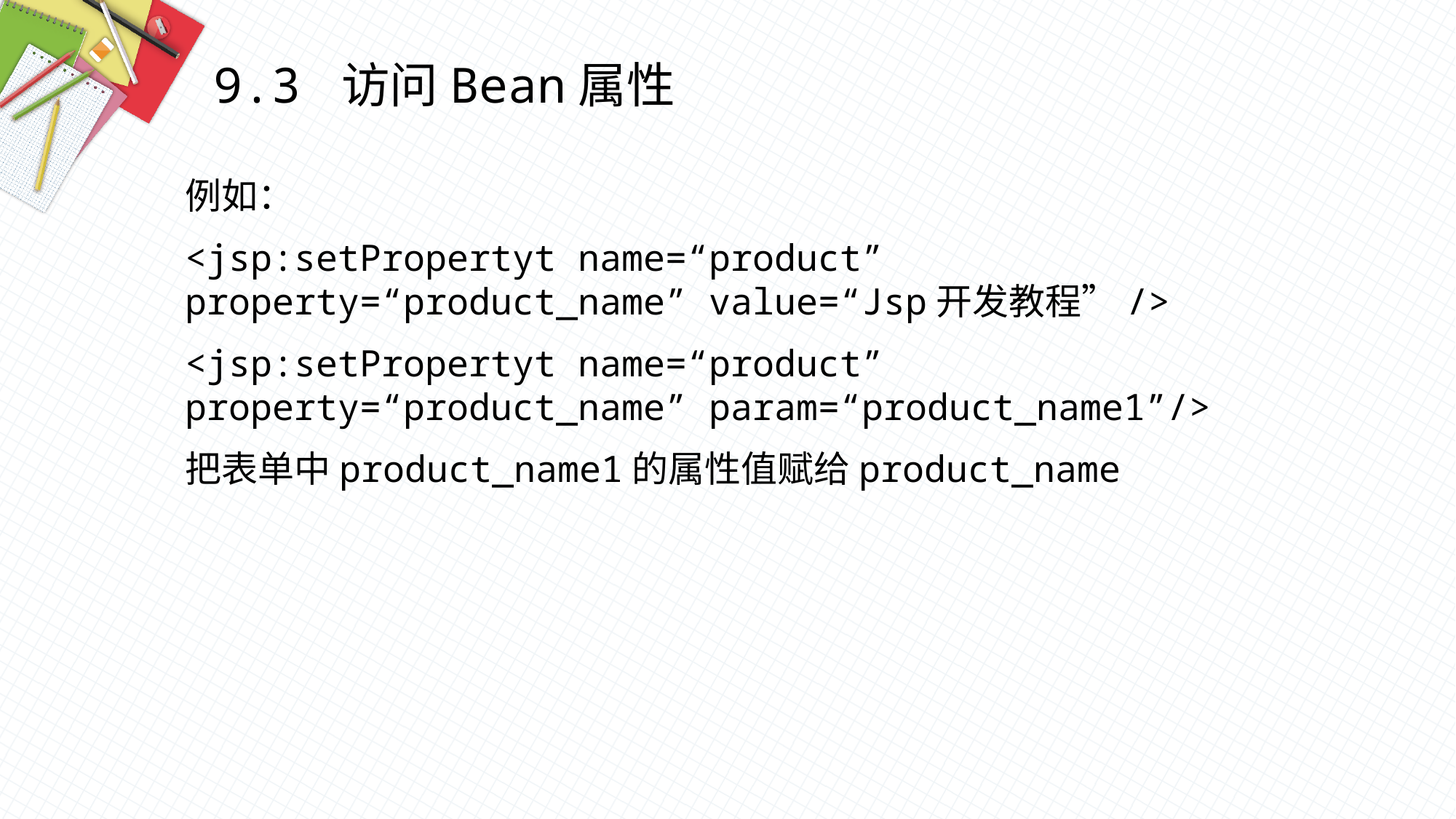

9.3 访问Bean属性
例如：
<jsp:setPropertyt name=“product” property=“product_name” value=“Jsp开发教程”/>
<jsp:setPropertyt name=“product” property=“product_name” param=“product_name1”/>
把表单中product_name1的属性值赋给product_name